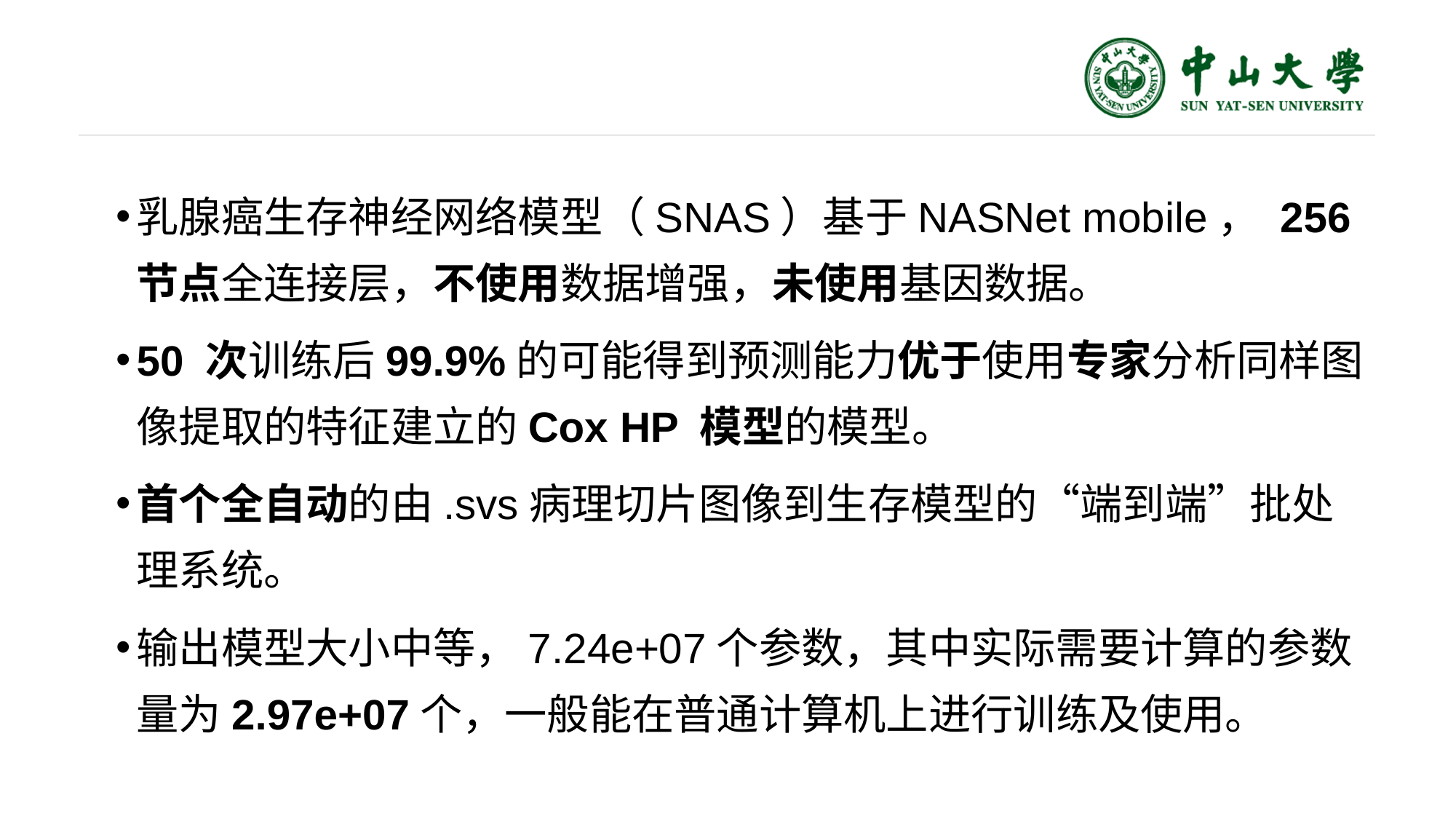

乳腺癌生存神经网络模型（SNAS）基于NASNet mobile， 256节点全连接层，不使用数据增强，未使用基因数据。
50 次训练后99.9%的可能得到预测能力优于使用专家分析同样图像提取的特征建立的Cox HP 模型的模型。
首个全自动的由.svs病理切片图像到生存模型的“端到端”批处理系统。
输出模型大小中等，7.24e+07个参数，其中实际需要计算的参数量为2.97e+07个，一般能在普通计算机上进行训练及使用。